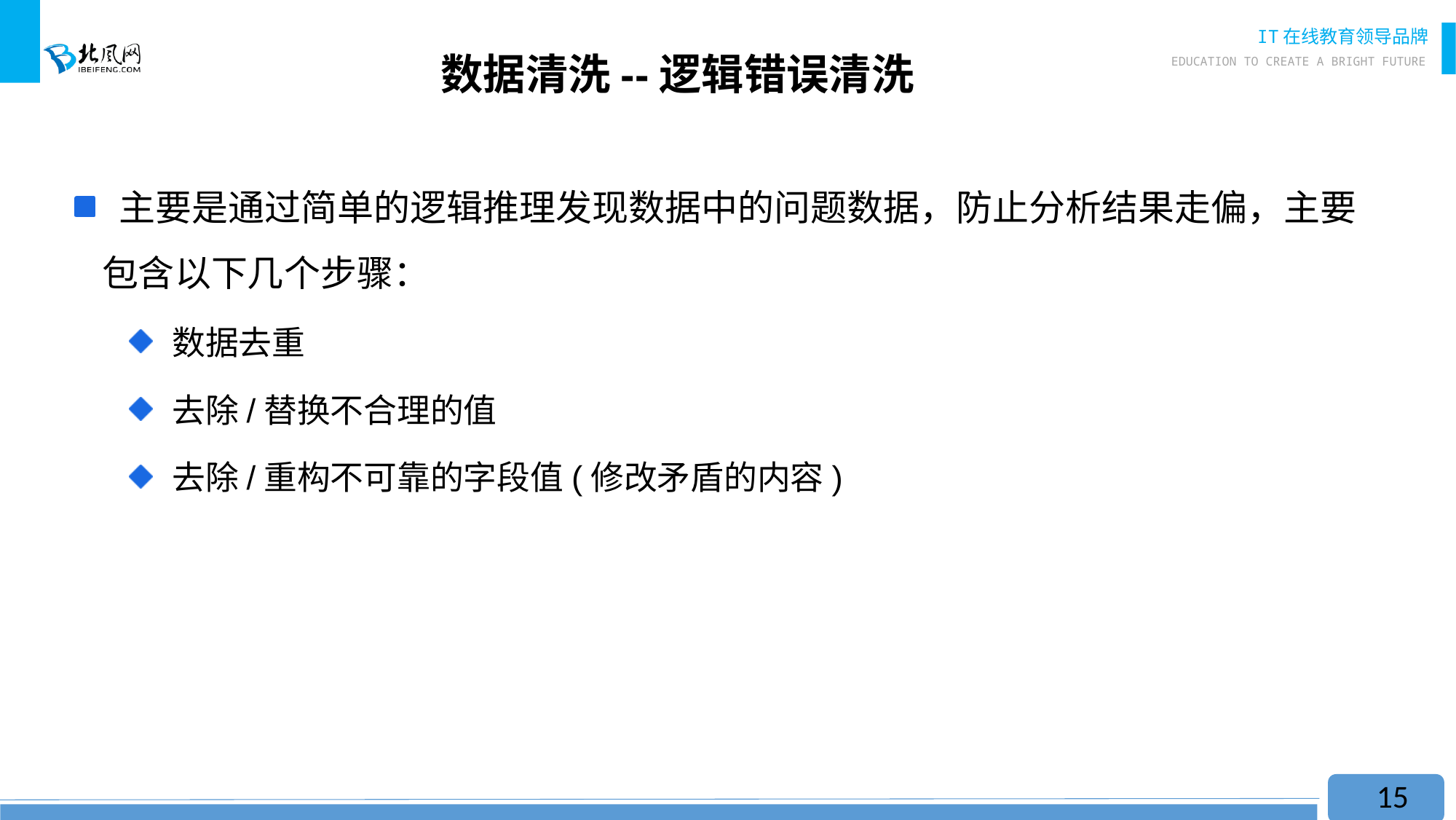

# 数据清洗--逻辑错误清洗
 主要是通过简单的逻辑推理发现数据中的问题数据，防止分析结果走偏，主要包含以下几个步骤：
 数据去重
 去除/替换不合理的值
 去除/重构不可靠的字段值(修改矛盾的内容)